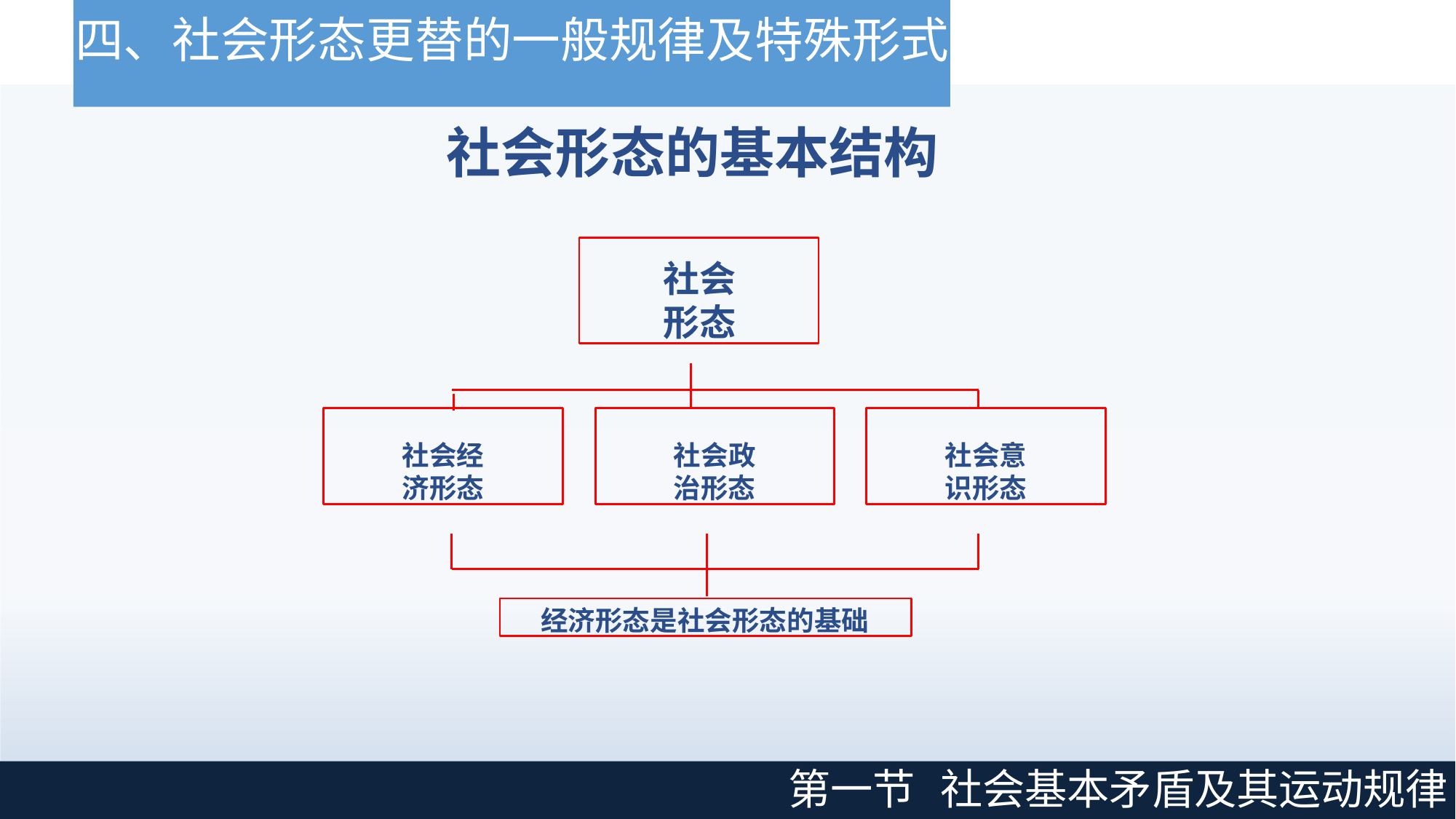

# 四、社会形态更替的一般规律及特殊形式

社会形态的基本结构
社会 形态

社会经
济形态

社会政
治形态

社会意
识形态

经济形态是社会形态的基础
第一节
社会基本矛盾及其运动规律